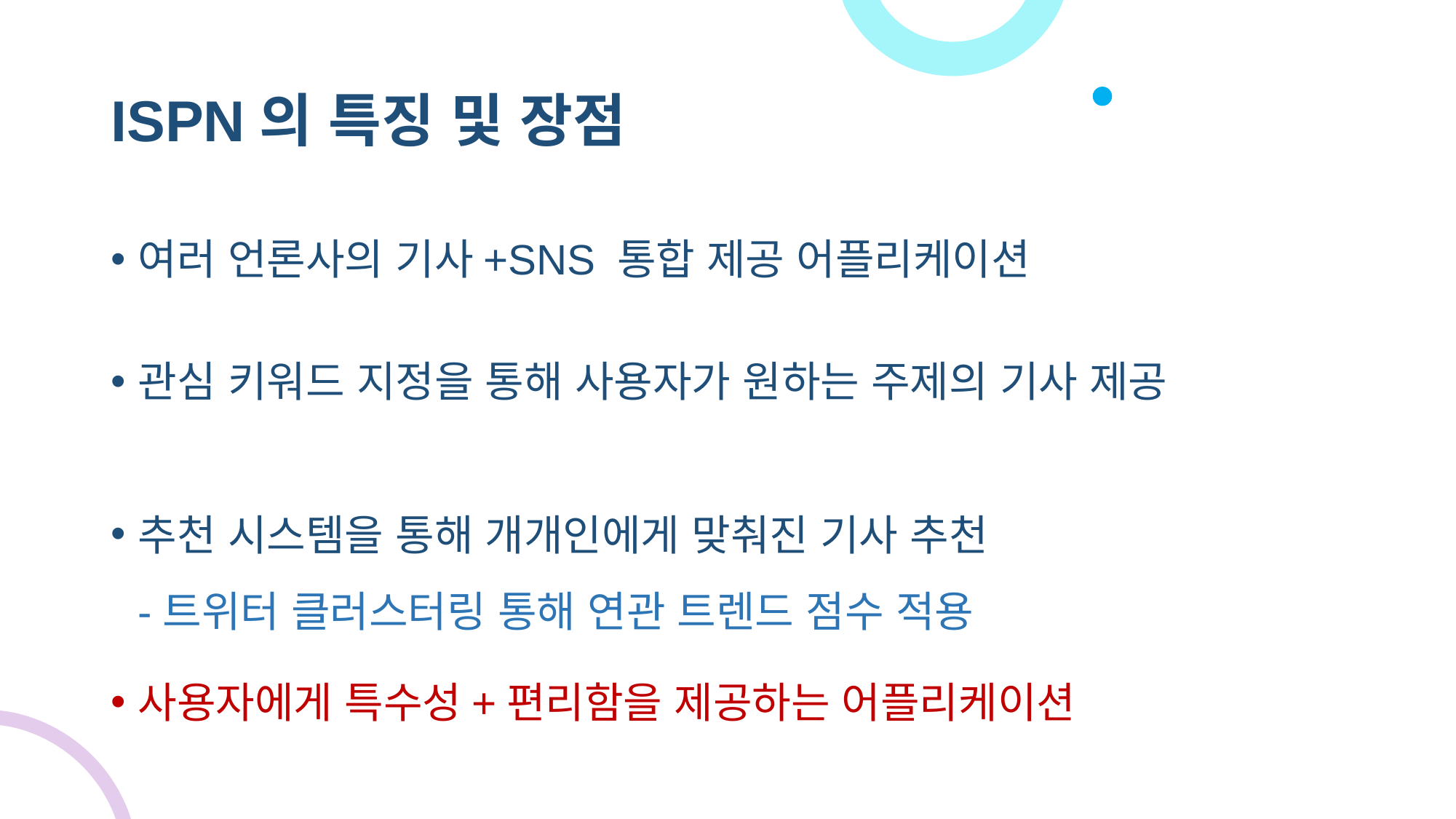

# ISPN의 특징 및 장점
여러 언론사의 기사+SNS 통합 제공 어플리케이션

관심 키워드 지정을 통해 사용자가 원하는 주제의 기사 제공

추천 시스템을 통해 개개인에게 맞춰진 기사 추천
-트위터 클러스터링 통해 연관 트렌드 점수 적용
사용자에게 특수성+편리함을 제공하는 어플리케이션